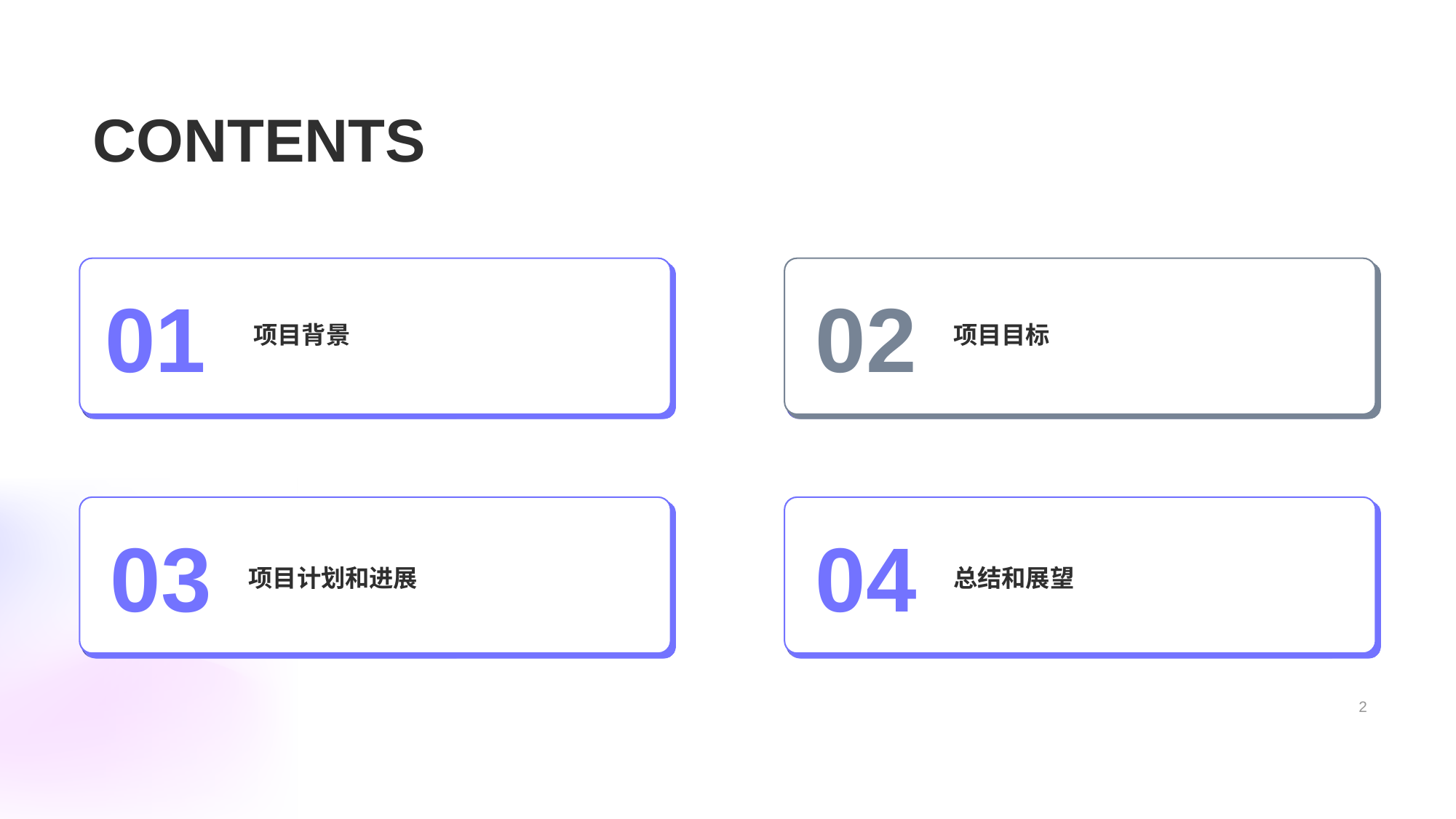

CONTENTS

01
项目背景

02
项目目标

03
项目计划和进展

04
总结和展望

2